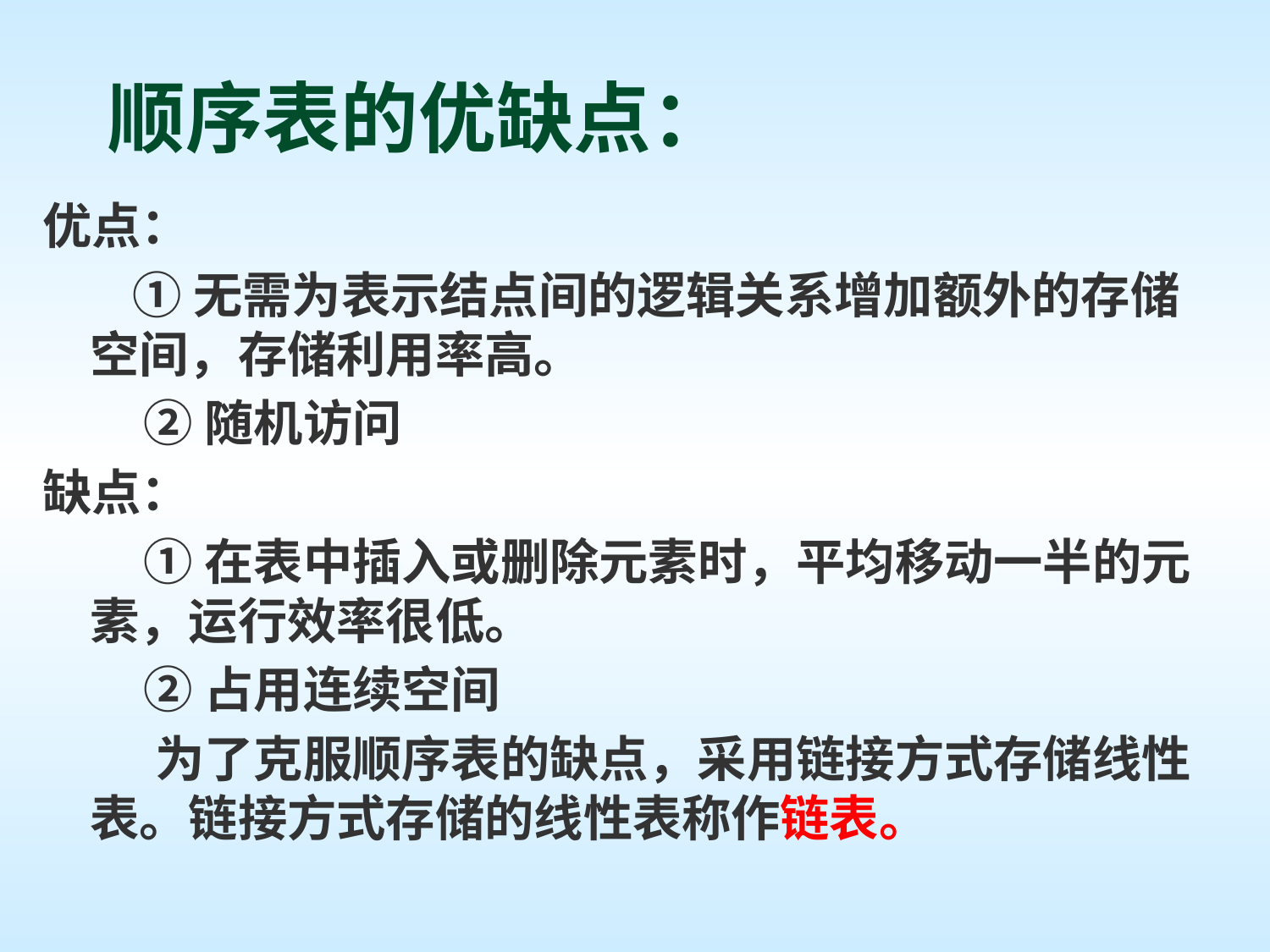

# 顺序表的优缺点：
优点：
        ①无需为表示结点间的逻辑关系增加额外的存储空间，存储利用率高。
         ②随机访问
缺点：
         ①在表中插入或删除元素时，平均移动一半的元素，运行效率很低。
         ②占用连续空间
         为了克服顺序表的缺点，采用链接方式存储线性表。链接方式存储的线性表称作链表。